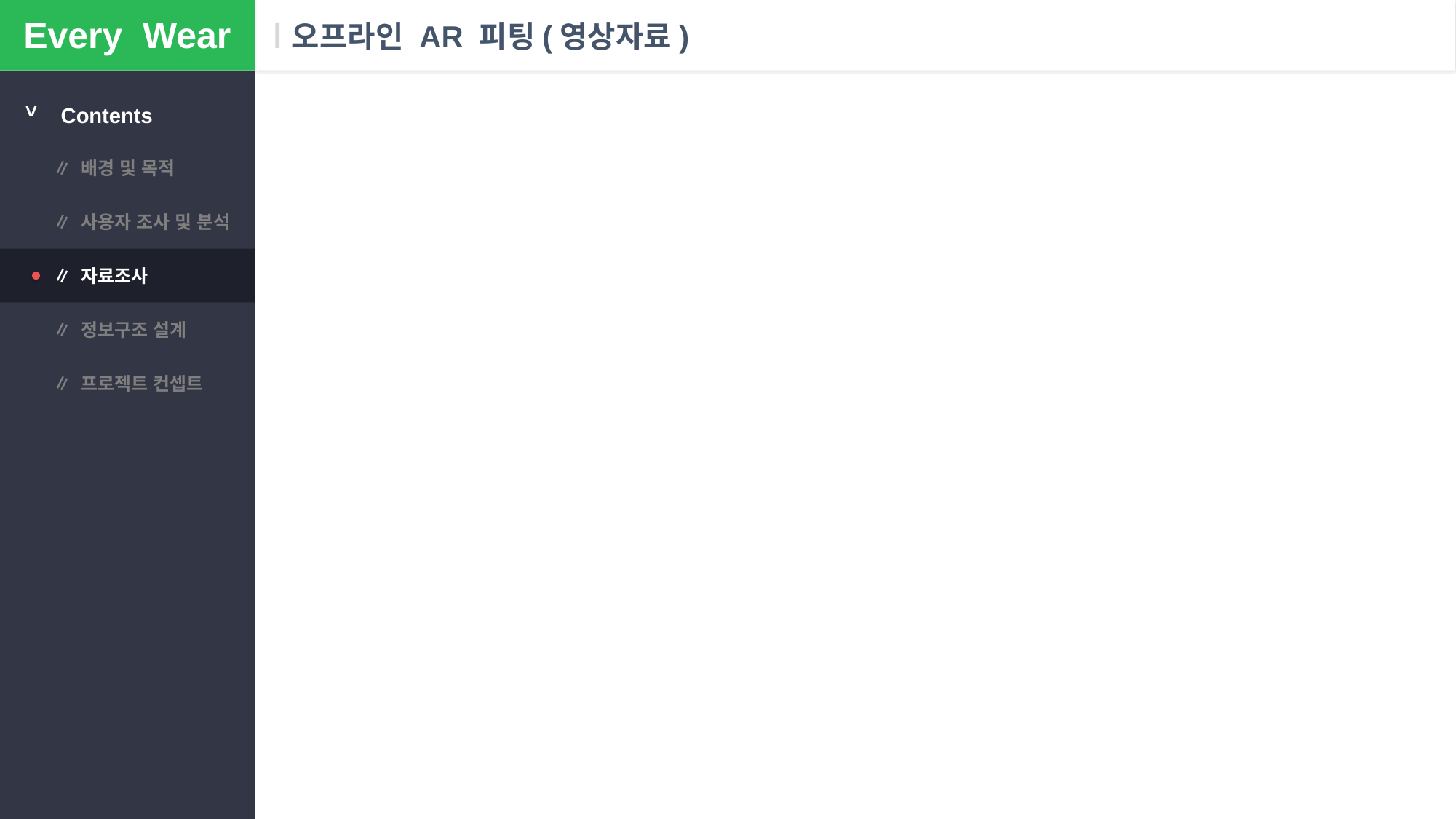

Every  Wear
# 오프라인 AR 피팅(영상자료)
>
Contents
∥ 배경 및 목적
∥ 사용자 조사 및 분석
∥ 자료조사

∥ 정보구조 설계
∥ 프로젝트 컨셉트